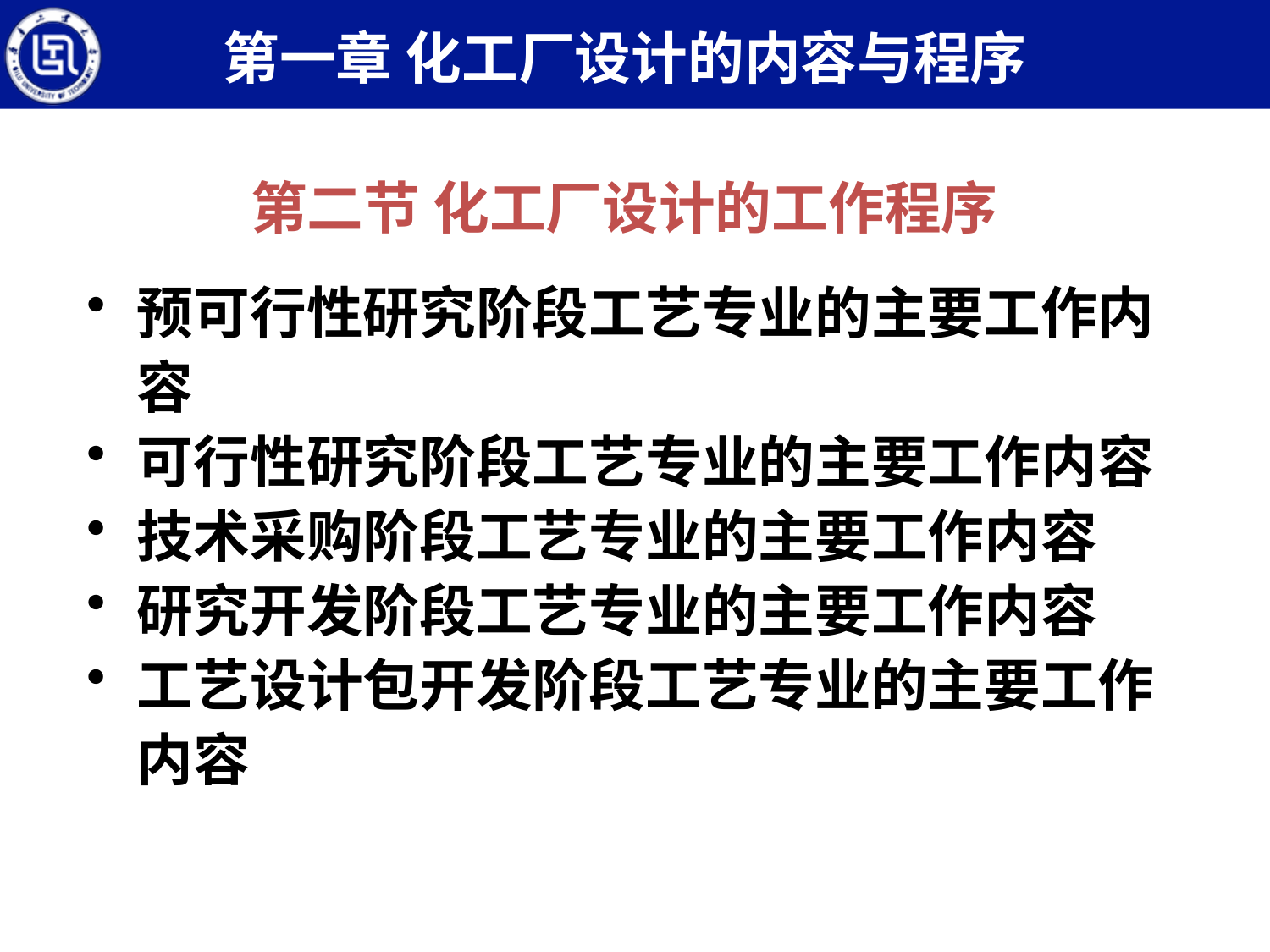

第一章 化工厂设计的内容与程序
第二节 化工厂设计的工作程序
预可行性研究阶段工艺专业的主要工作内容
可行性研究阶段工艺专业的主要工作内容
技术采购阶段工艺专业的主要工作内容
研究开发阶段工艺专业的主要工作内容
工艺设计包开发阶段工艺专业的主要工作内容